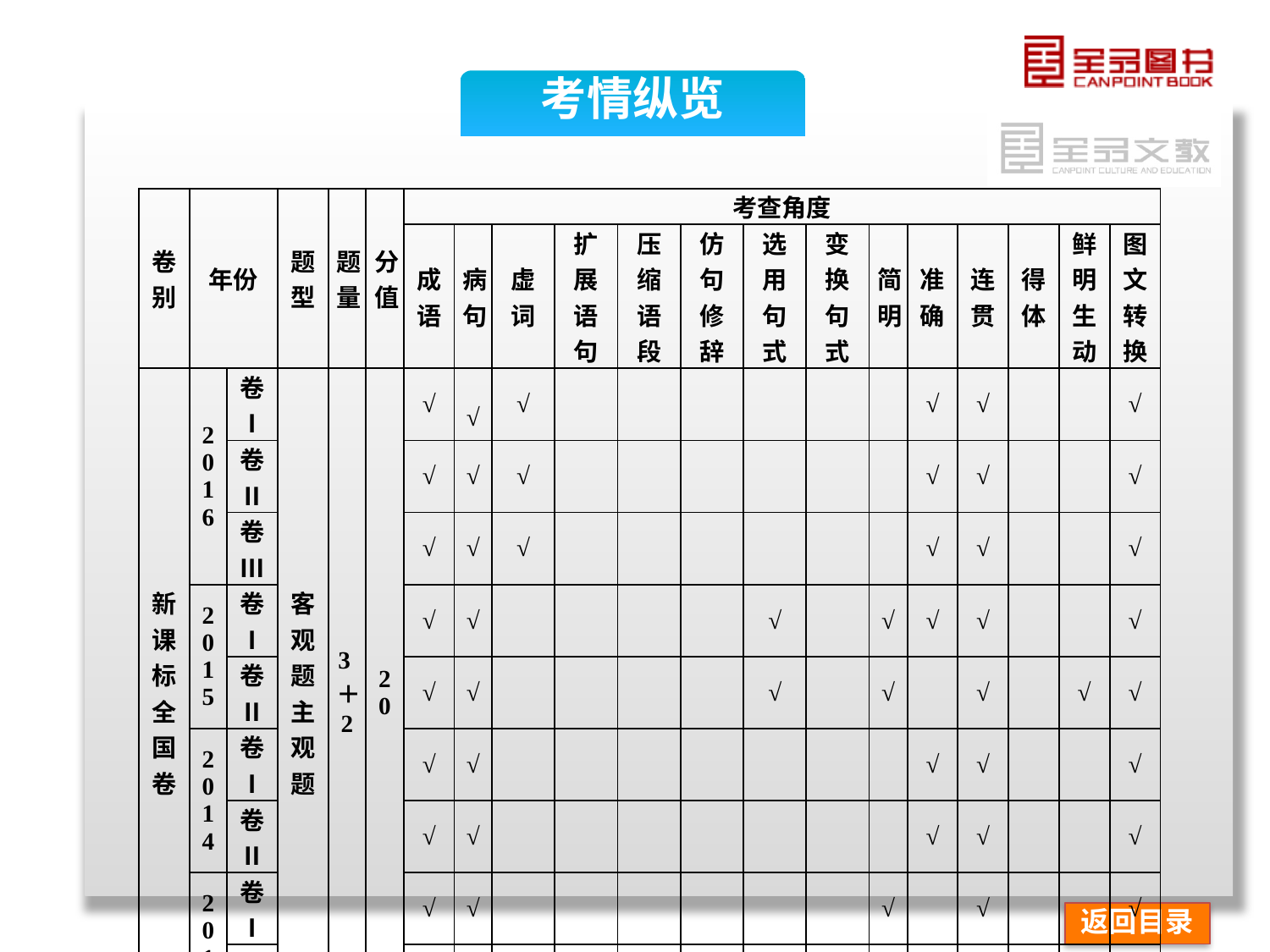

考情纵览
| 卷别 | 年份 |  | 题型 | 题量 | 分值 | 考查角度 |  |  |  |  |  |  |  |  |  |  |  |  |  |
| --- | --- | --- | --- | --- | --- | --- | --- | --- | --- | --- | --- | --- | --- | --- | --- | --- | --- | --- | --- |
|  |  |  |  |  |  | 成语 | 病句 | 虚词 | 扩展 语句 | 压缩 语段 | 仿句 修辞 | 选用 句式 | 变换 句式 | 简明 | 准确 | 连贯 | 得体 | 鲜明 生动 | 图文 转换 |
| 新课标 全国卷 | 2016 | 卷Ⅰ | 客观题 主观题 | 3＋2 | 20 | √ | √ | √ |  |  |  |  |  |  | √ | √ |  |  | √ |
|  |  | 卷Ⅱ |  |  |  | √ | √ | √ |  |  |  |  |  |  | √ | √ |  |  | √ |
|  |  | 卷Ⅲ |  |  |  | √ | √ | √ |  |  |  |  |  |  | √ | √ |  |  | √ |
|  | 2015 | 卷Ⅰ |  |  |  | √ | √ |  |  |  |  | √ |  | √ | √ | √ |  |  | √ |
|  |  | 卷Ⅱ |  |  |  | √ | √ |  |  |  |  | √ |  | √ |  | √ |  | √ | √ |
|  | 2014 | 卷Ⅰ |  |  |  | √ | √ |  |  |  |  |  |  |  | √ | √ |  |  | √ |
|  |  | 卷Ⅱ |  |  |  | √ | √ |  |  |  |  |  |  |  | √ | √ |  |  | √ |
|  | 2013 | 卷Ⅰ |  |  |  | √ | √ |  |  |  |  |  |  | √ |  | √ |  |  | √ |
|  |  | 卷Ⅱ |  |  |  | √ | √ |  |  |  |  |  |  | √ |  | √ |  | √ | √ |
返回目录